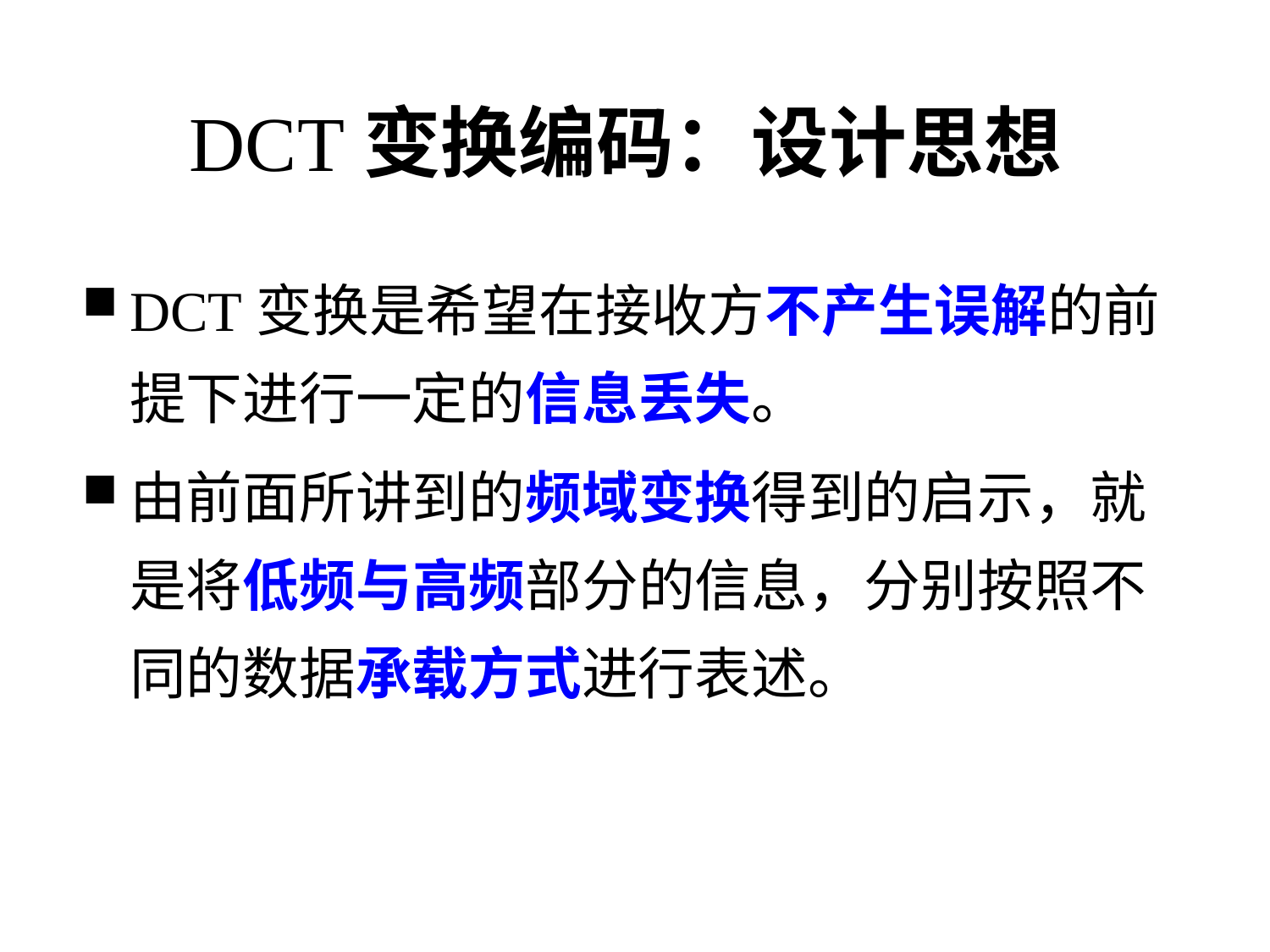

# DCT变换编码：设计思想
DCT变换是希望在接收方不产生误解的前提下进行一定的信息丢失。
由前面所讲到的频域变换得到的启示，就是将低频与高频部分的信息，分别按照不同的数据承载方式进行表述。